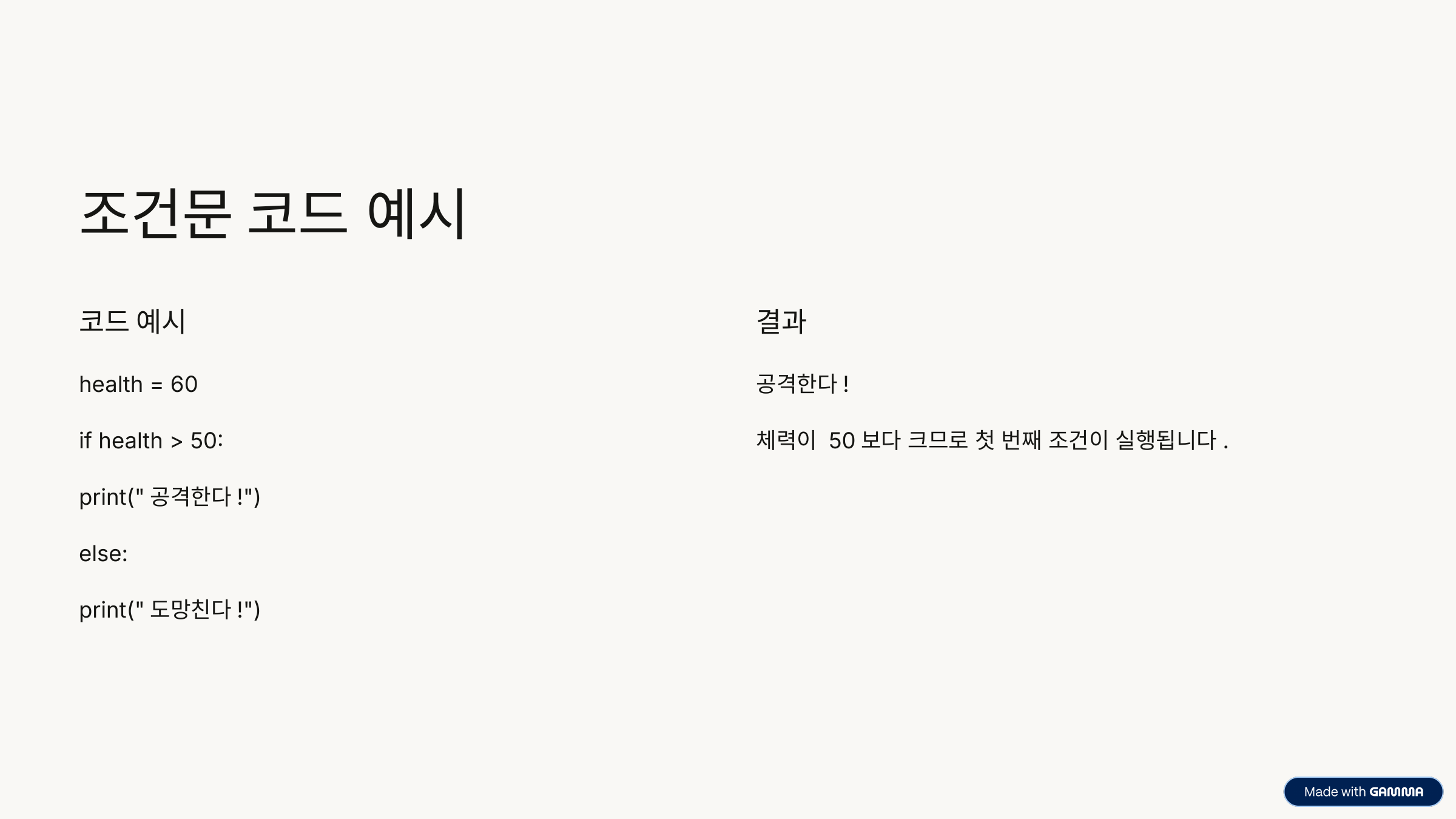

조건문 코드 예시
코드 예시
결과
health = 60
공격한다!
if health > 50:
체력이 50보다 크므로 첫 번째 조건이 실행됩니다.
print("공격한다!")
else:
print("도망친다!")